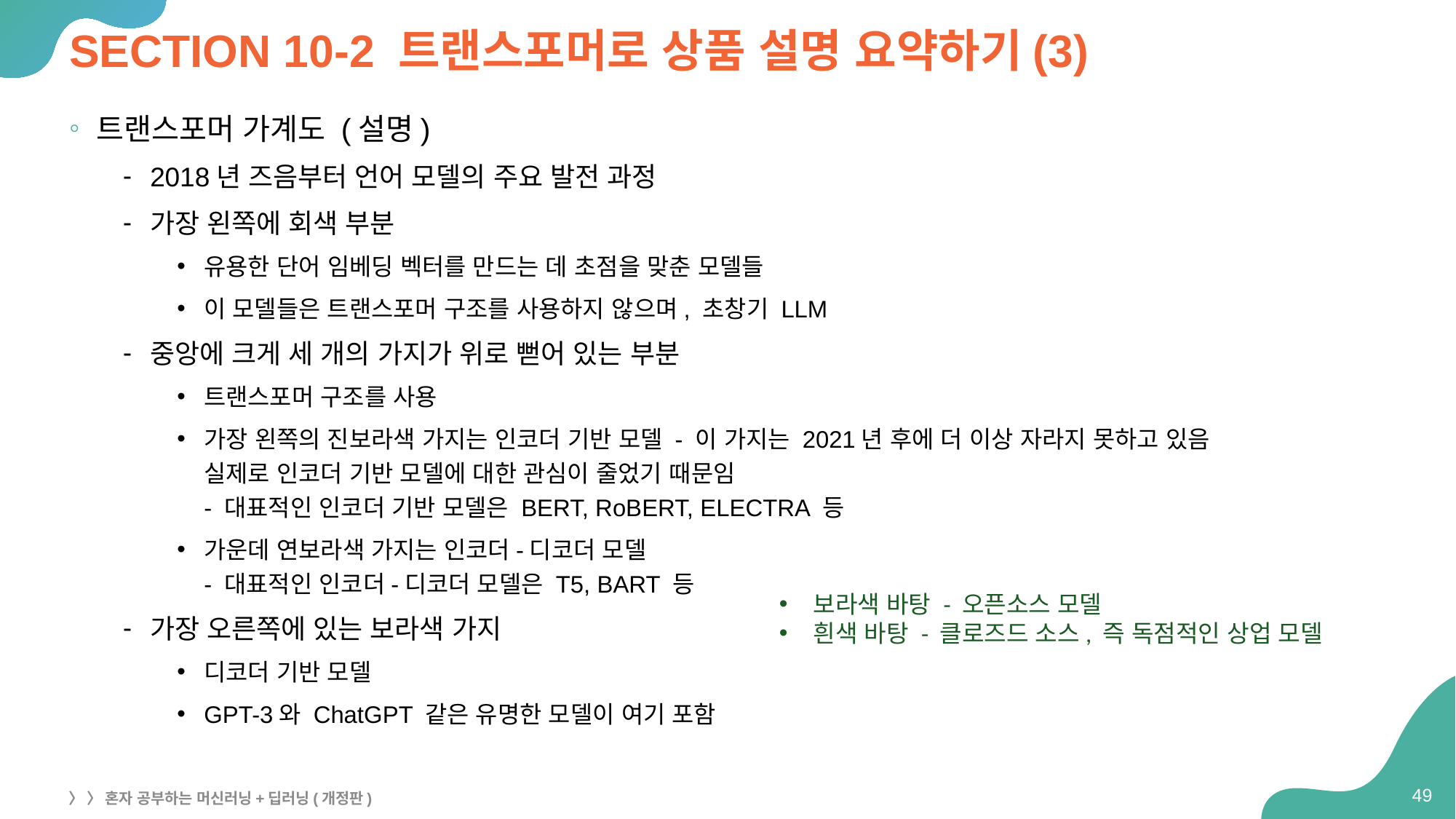

# SECTION 10-2 트랜스포머로 상품 설명 요약하기(3)
트랜스포머 가계도 (설명)
2018년 즈음부터 언어 모델의 주요 발전 과정
가장 왼쪽에 회색 부분
유용한 단어 임베딩 벡터를 만드는 데 초점을 맞춘 모델들
이 모델들은 트랜스포머 구조를 사용하지 않으며, 초창기 LLM
중앙에 크게 세 개의 가지가 위로 뻗어 있는 부분
트랜스포머 구조를 사용
가장 왼쪽의 진보라색 가지는 인코더 기반 모델 - 이 가지는 2021년 후에 더 이상 자라지 못하고 있음
실제로 인코더 기반 모델에 대한 관심이 줄었기 때문임
- 대표적인 인코더 기반 모델은 BERT, RoBERT, ELECTRA 등
가운데 연보라색 가지는 인코더-디코더 모델
- 대표적인 인코더-디코더 모델은 T5, BART 등
가장 오른쪽에 있는 보라색 가지
디코더 기반 모델
GPT-3와 ChatGPT 같은 유명한 모델이 여기 포함
보라색 바탕 - 오픈소스 모델
흰색 바탕 - 클로즈드 소스, 즉 독점적인 상업 모델
49
〉 〉 혼자 공부하는 머신러닝+딥러닝(개정판)